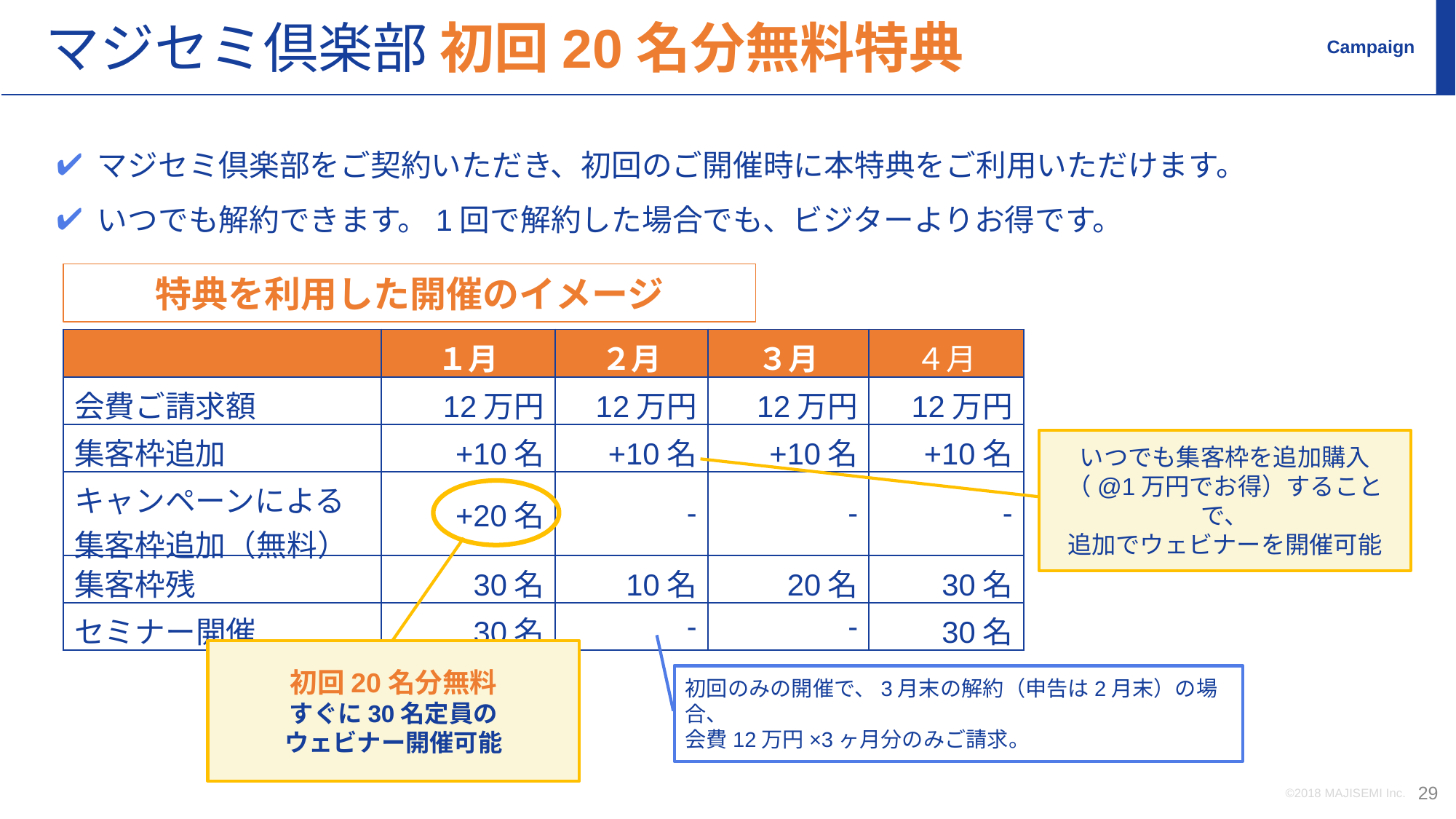

マジセミ倶楽部 初回20名分無料特典
Campaign
マジセミ倶楽部をご契約いただき、初回のご開催時に本特典をご利用いただけます。
いつでも解約できます。1回で解約した場合でも、ビジターよりお得です。
特典を利用した開催のイメージ
|  | １月 | ２月 | ３月 | ４月 |
| --- | --- | --- | --- | --- |
| 会費ご請求額 | 12万円 | 12万円 | 12万円 | 12万円 |
| 集客枠追加 | +10名 | +10名 | +10名 | +10名 |
| キャンペーンによる 集客枠追加（無料） | +20名 | - | - | - |
| 集客枠残 | 30名 | 10名 | 20名 | 30名 |
| セミナー開催 | 30名 | - | - | 30名 |
いつでも集客枠を追加購入
（@1万円でお得）することで、
追加でウェビナーを開催可能

初回20名分無料
すぐに30名定員の
ウェビナー開催可能
初回のみの開催で、3月末の解約（申告は2月末）の場合、
会費12万円×3ヶ月分のみご請求。
©2018 MAJISEMI Inc.
29